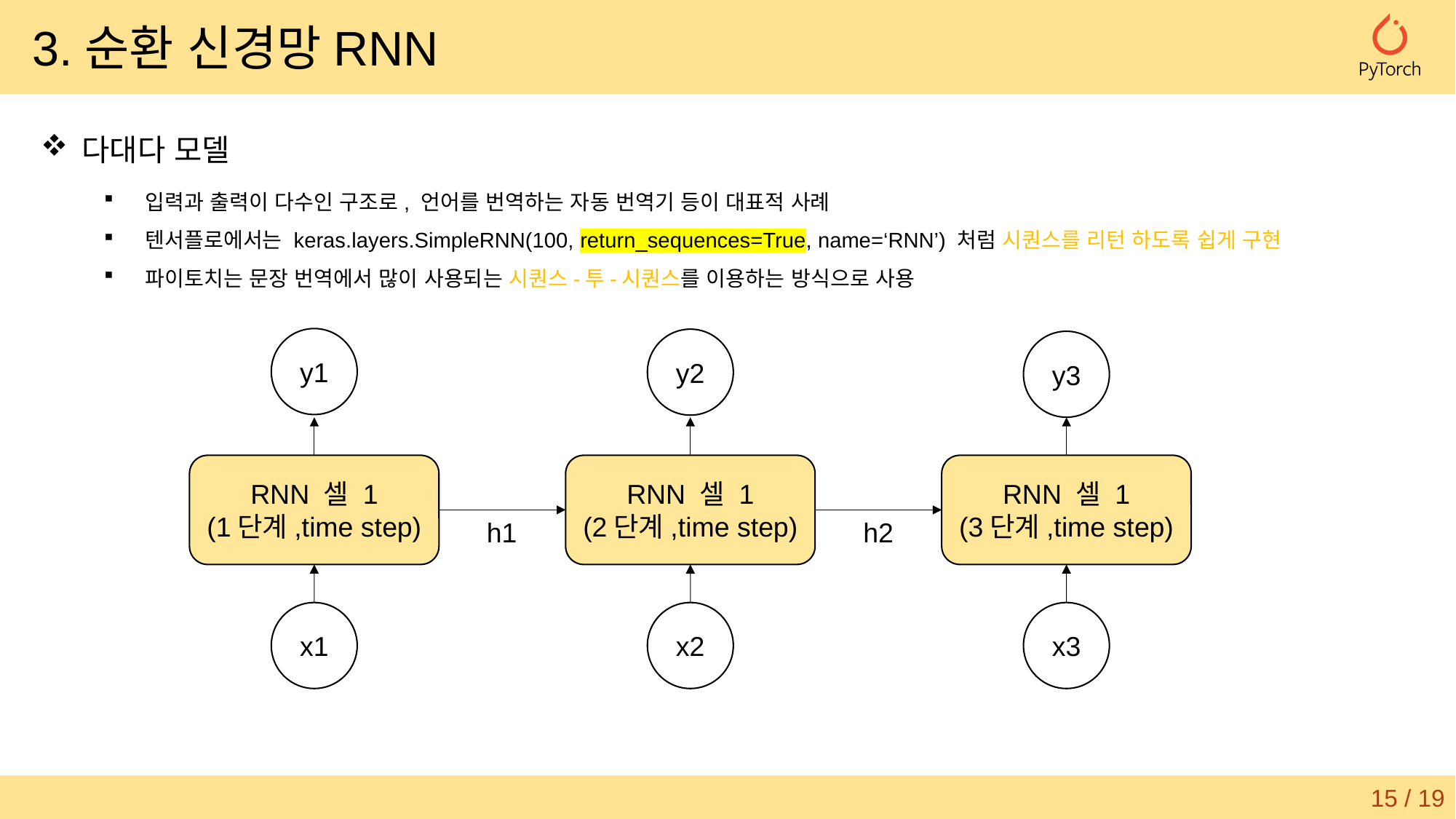

3.순환 신경망RNN
다대다 모델
입력과 출력이 다수인 구조로, 언어를 번역하는 자동 번역기 등이 대표적 사례
텐서플로에서는 keras.layers.SimpleRNN(100, return_sequences=True, name=‘RNN’) 처럼 시퀀스를 리턴 하도록 쉽게 구현
파이토치는 문장 번역에서 많이 사용되는 시퀀스-투-시퀀스를 이용하는 방식으로 사용
y1
y2
y3
RNN 셀 1
(1단계,time step)
RNN 셀 1
(2단계,time step)
RNN 셀 1
(3단계,time step)
h1
h2
x1
x2
x3
15 / 19